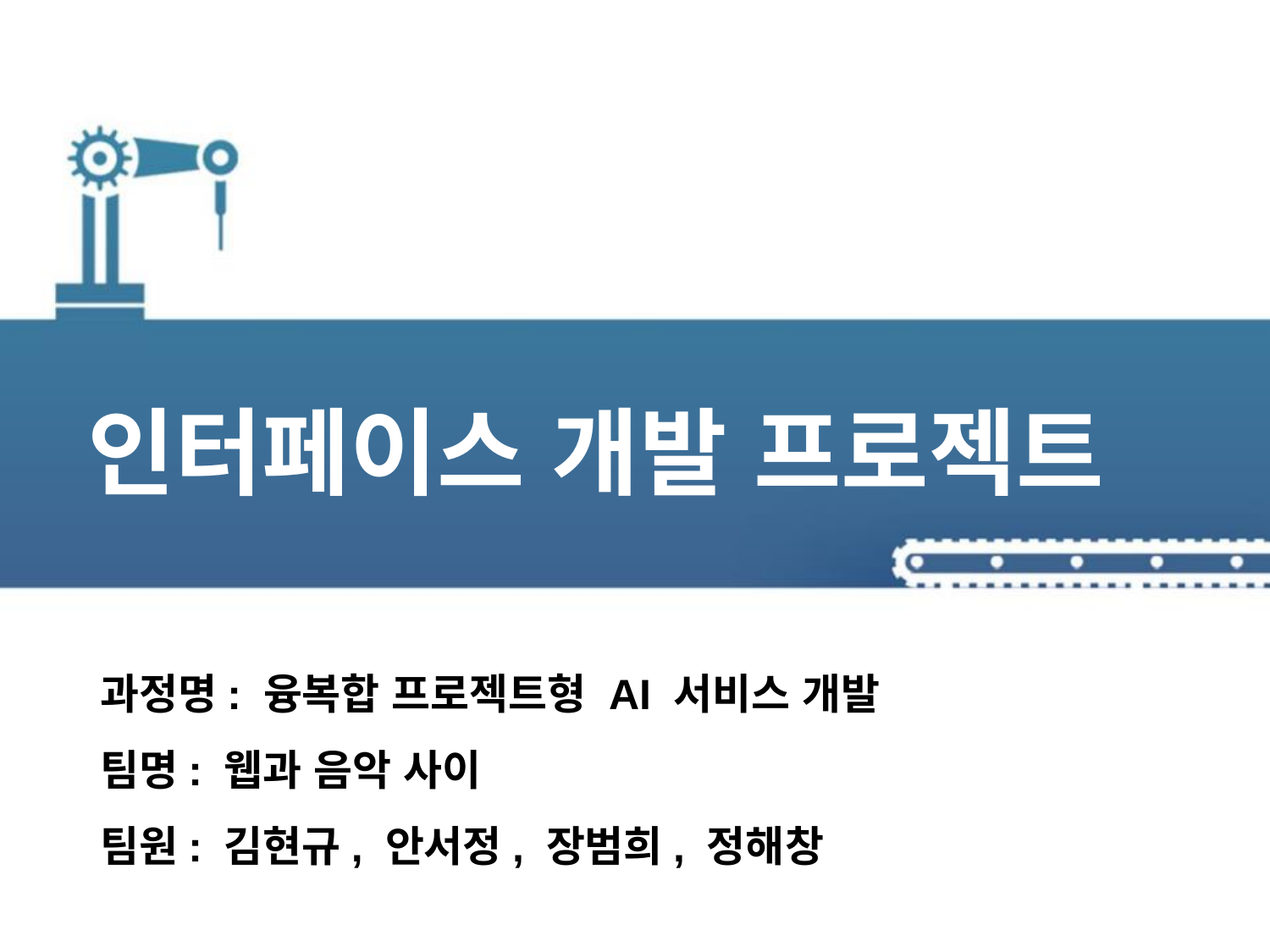

인터페이스 개발 프로젝트
과정명: 융복합 프로젝트형 AI 서비스 개발
팀명: 웹과 음악 사이
팀원: 김현규, 안서정, 장범희, 정해창